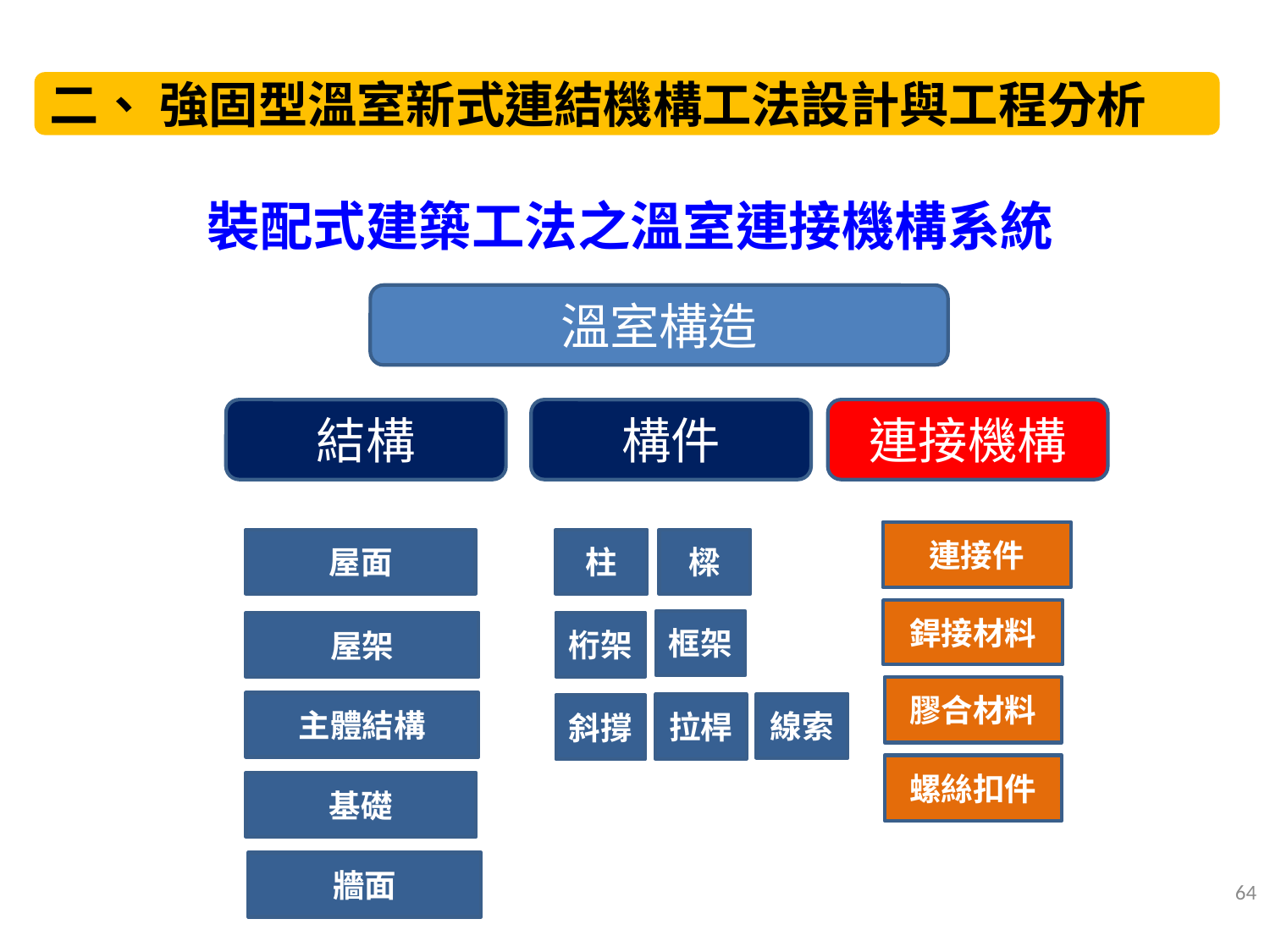

二、 強固型溫室新式連結機構工法設計與工程分析
裝配式建築工法之溫室連接機構系統
溫室構造
結構
構件
連接機構
連接件
屋面
樑
柱
銲接材料
框架
桁架
屋架
膠合材料
主體結構
線索
拉桿
斜撐
螺絲扣件
基礎
牆面
64